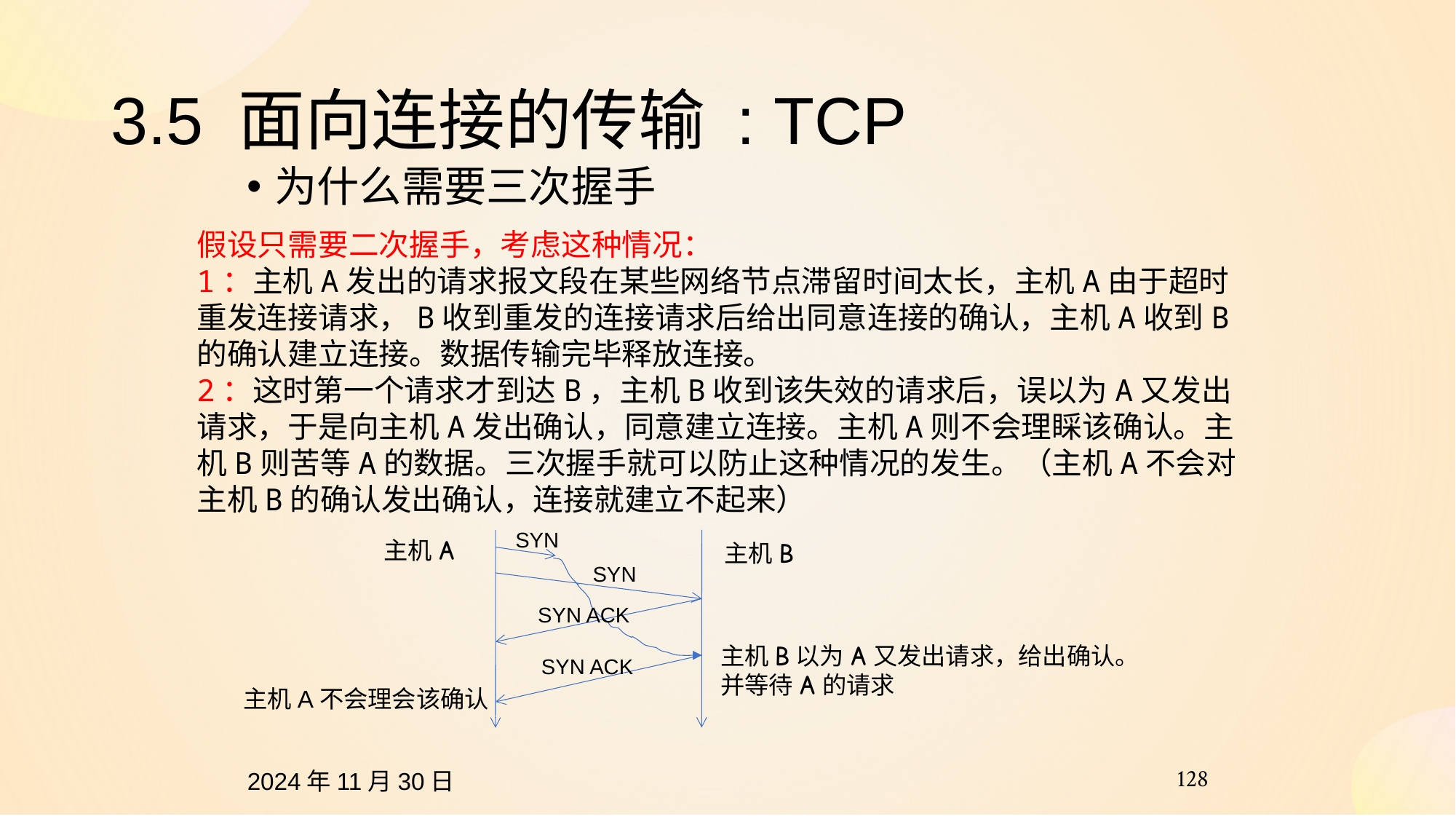

3.5 面向连接的传输 : TCP
为什么需要三次握手
假设只需要二次握手，考虑这种情况：
1：主机A发出的请求报文段在某些网络节点滞留时间太长，主机A由于超时重发连接请求，B收到重发的连接请求后给出同意连接的确认，主机A收到B的确认建立连接。数据传输完毕释放连接。
2：这时第一个请求才到达B，主机B收到该失效的请求后，误以为A又发出请求，于是向主机A发出确认，同意建立连接。主机A则不会理睬该确认。主机B则苦等A的数据。三次握手就可以防止这种情况的发生。（主机A不会对主机B的确认发出确认，连接就建立不起来）
SYN
主机A
主机B
SYN

SYN ACK
主机B以为A又发出请求，给出确认。
并等待A的请求
SYN ACK
主机A不会理会该确认
128
2024年11月30日